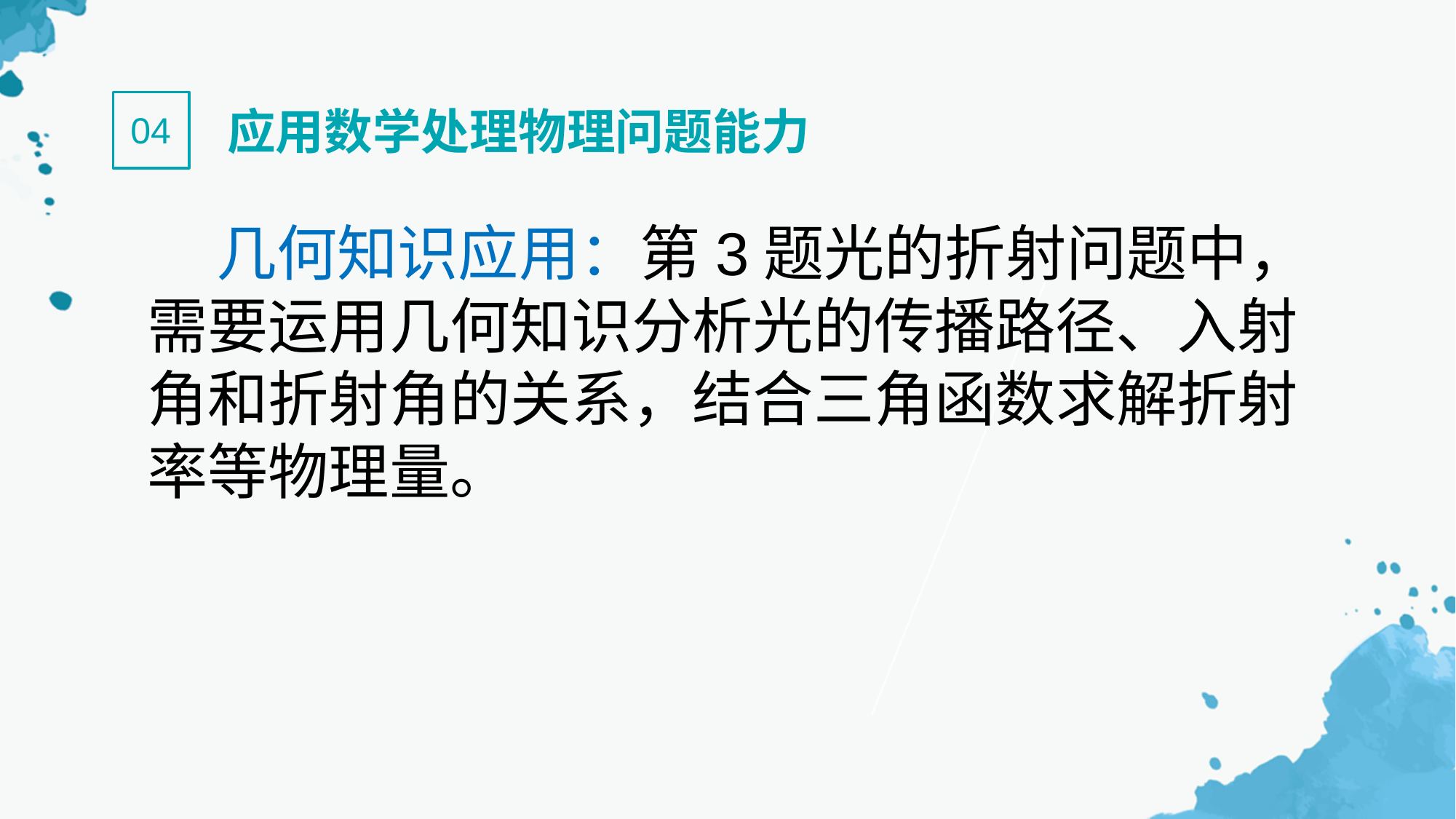

应用数学处理物理问题能力
04

    几何知识应用：第3题光的折射问题中，需要运用几何知识分析光的传播路径、入射角和折射角的关系，结合三角函数求解折射率等物理量。